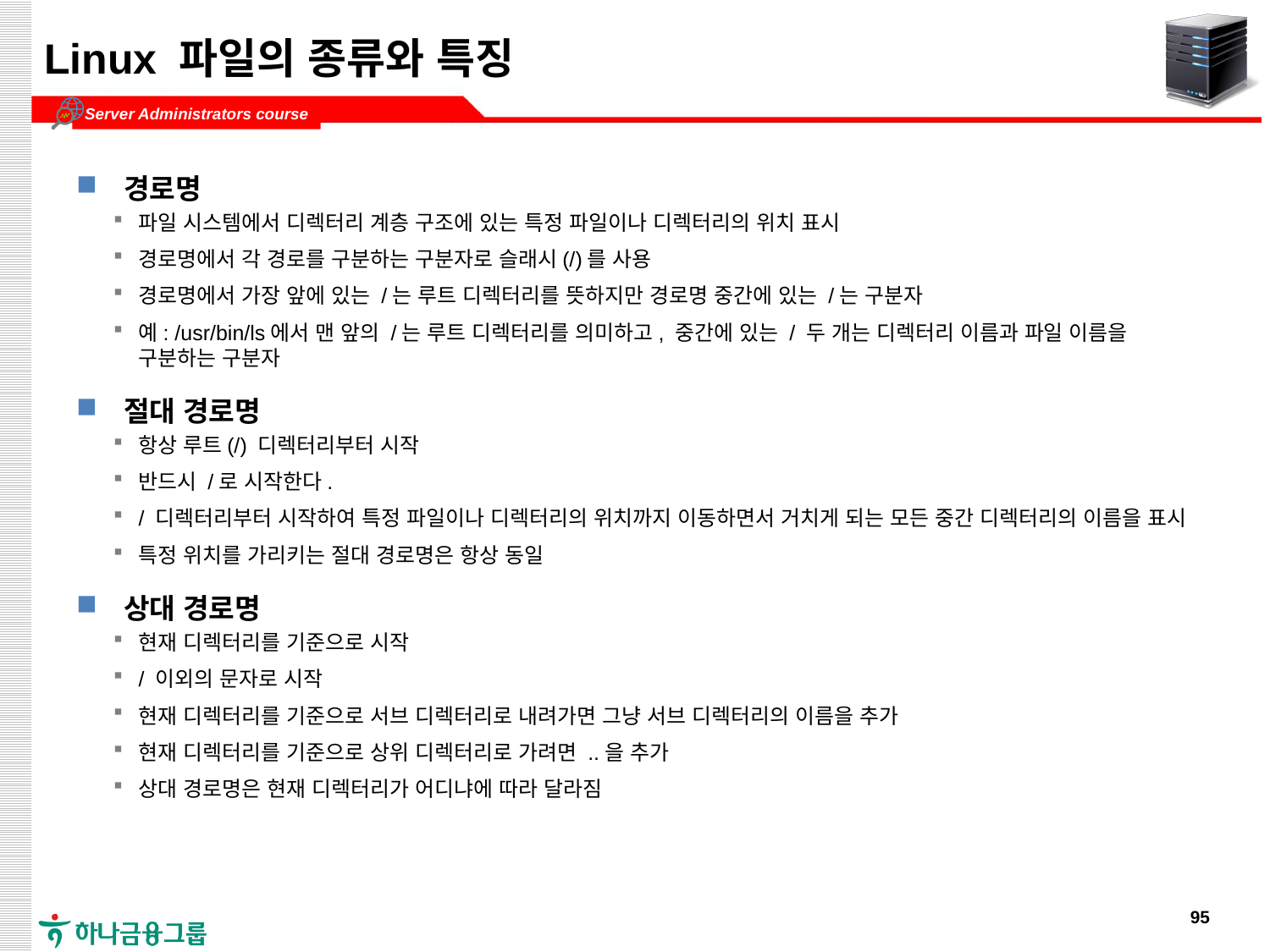

# Linux 파일의 종류와 특징
경로명
파일 시스템에서 디렉터리 계층 구조에 있는 특정 파일이나 디렉터리의 위치 표시
경로명에서 각 경로를 구분하는 구분자로 슬래시(/)를 사용
경로명에서 가장 앞에 있는 /는 루트 디렉터리를 뜻하지만 경로명 중간에 있는 /는 구분자
예: /usr/bin/ls에서 맨 앞의 /는 루트 디렉터리를 의미하고, 중간에 있는 / 두 개는 디렉터리 이름과 파일 이름을 구분하는 구분자
절대 경로명
항상 루트(/) 디렉터리부터 시작
반드시 /로 시작한다.
/ 디렉터리부터 시작하여 특정 파일이나 디렉터리의 위치까지 이동하면서 거치게 되는 모든 중간 디렉터리의 이름을 표시
특정 위치를 가리키는 절대 경로명은 항상 동일
상대 경로명
현재 디렉터리를 기준으로 시작
/ 이외의 문자로 시작
현재 디렉터리를 기준으로 서브 디렉터리로 내려가면 그냥 서브 디렉터리의 이름을 추가
현재 디렉터리를 기준으로 상위 디렉터리로 가려면 ..을 추가
상대 경로명은 현재 디렉터리가 어디냐에 따라 달라짐